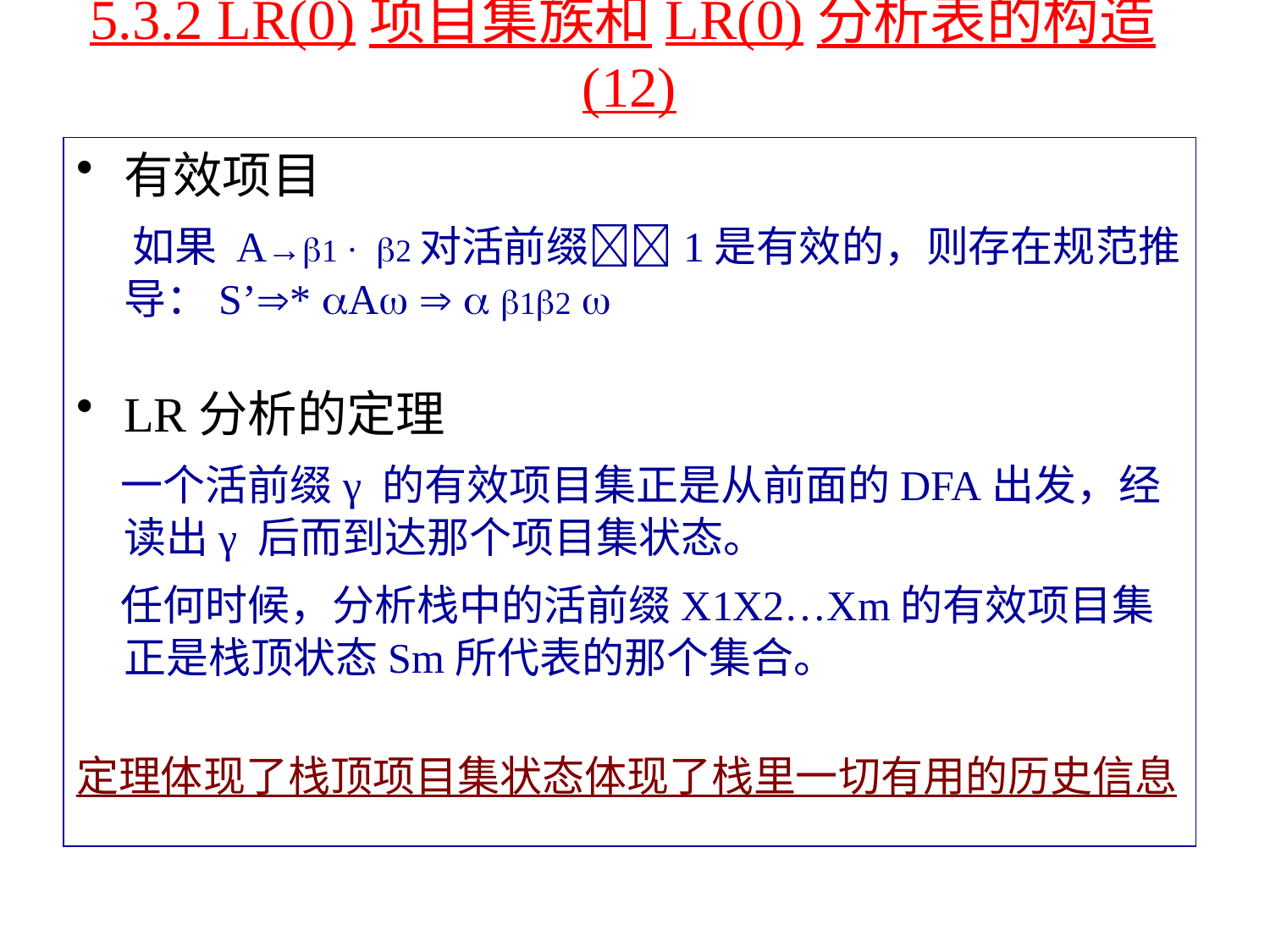

# 5.3.2 LR(0)项目集族和LR(0)分析表的构造(12)
有效项目
    如果 A→β1 ·  β2对活前缀αβ1是有效的，则存在规范推导：S’⇒* αAω ⇒ α β1β2 ω

LR分析的定理
   一个活前缀γ 的有效项目集正是从前面的DFA出发，经读出γ 后而到达那个项目集状态。
   任何时候，分析栈中的活前缀X1X2…Xm的有效项目集正是栈顶状态Sm所代表的那个集合。

定理体现了栈顶项目集状态体现了栈里一切有用的历史信息